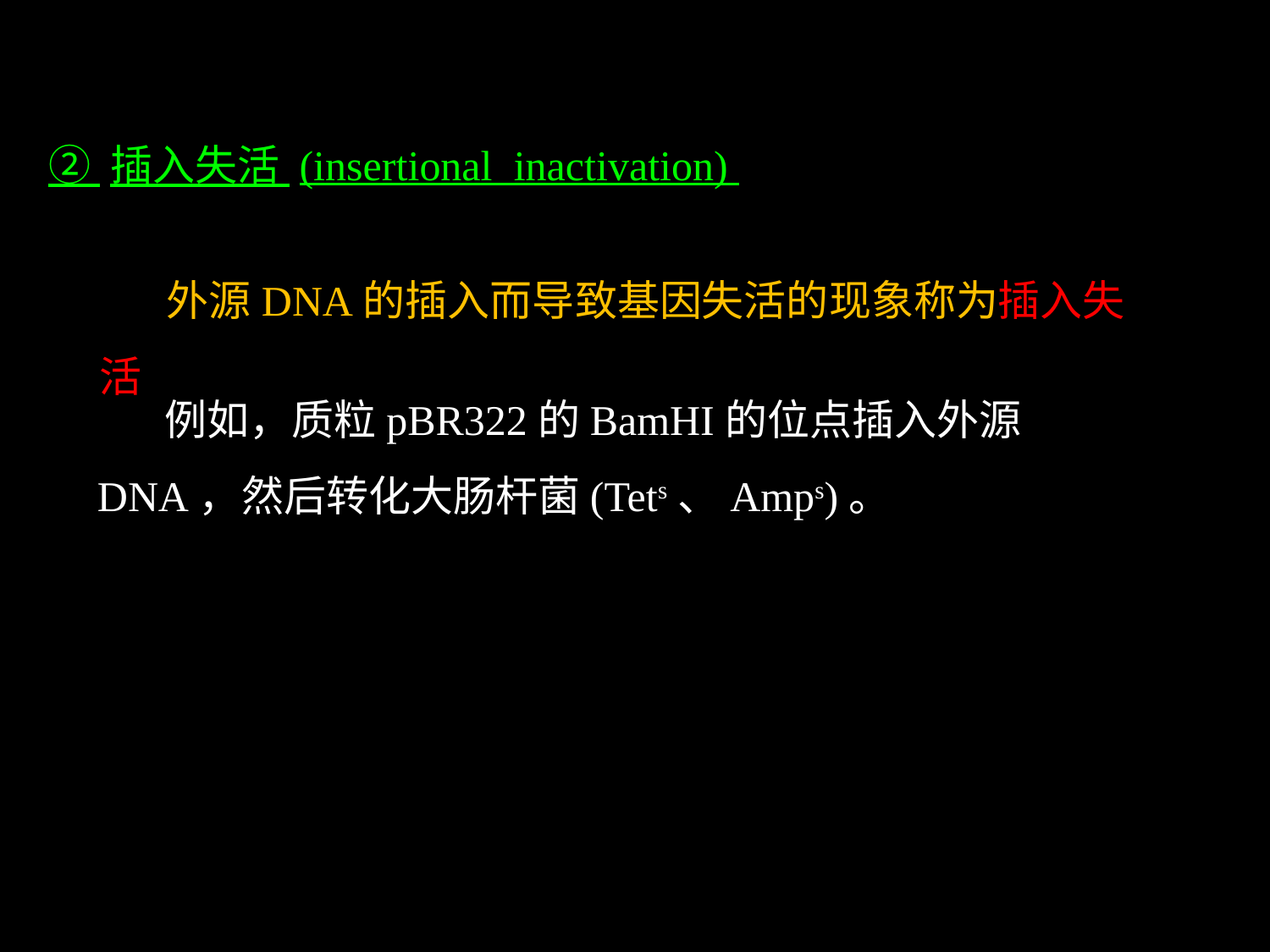

② 插入失活 (insertional  inactivation)
      外源DNA的插入而导致基因失活的现象称为插入失活
      例如，质粒pBR322的BamHI的位点插入外源DNA，然后转化大肠杆菌(Tets、Amps)。